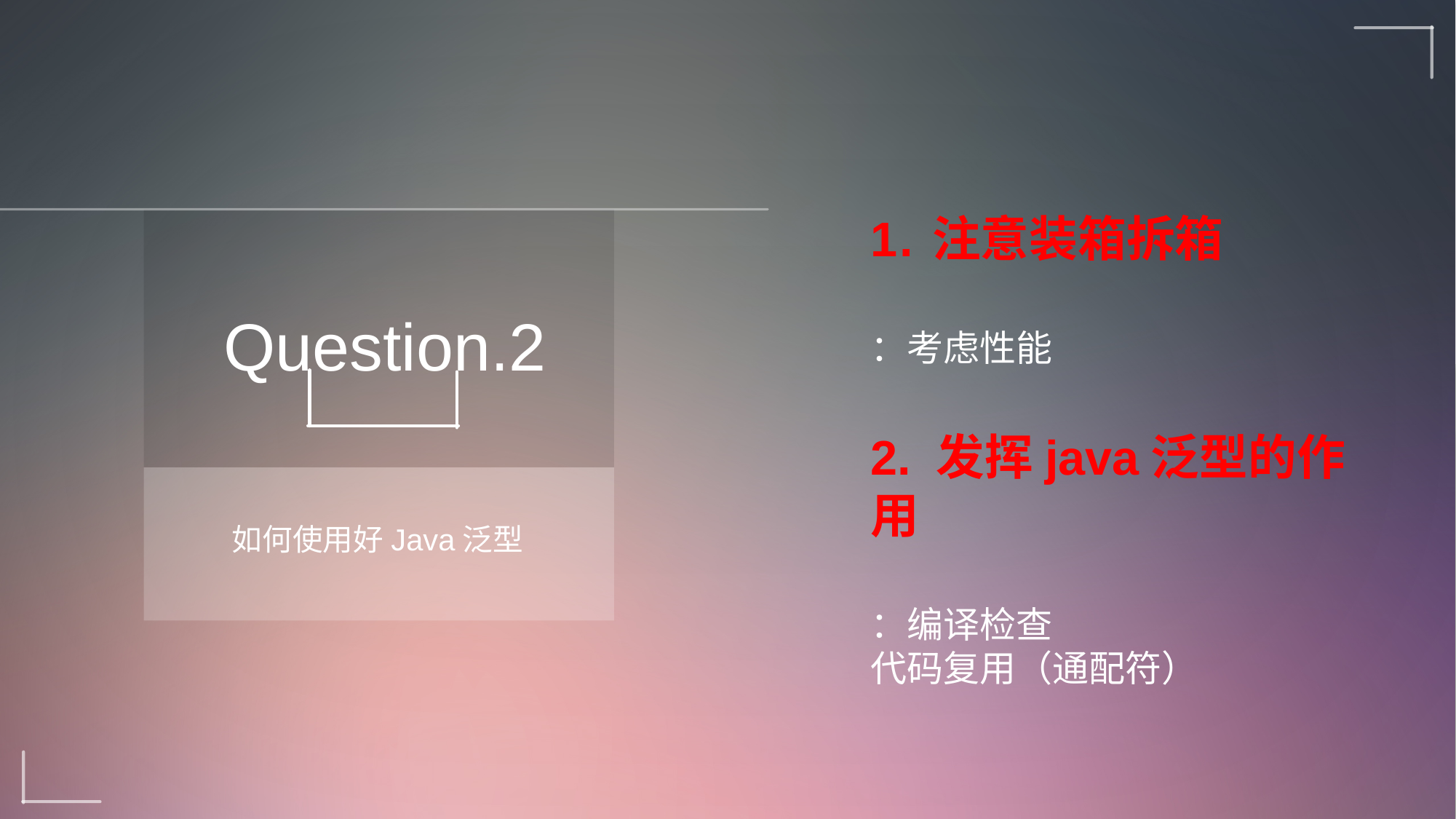

注意装箱拆箱

：考虑性能

2. 发挥java泛型的作用

：编译检查
代码复用（通配符）

Question.2

如何使用好Java泛型